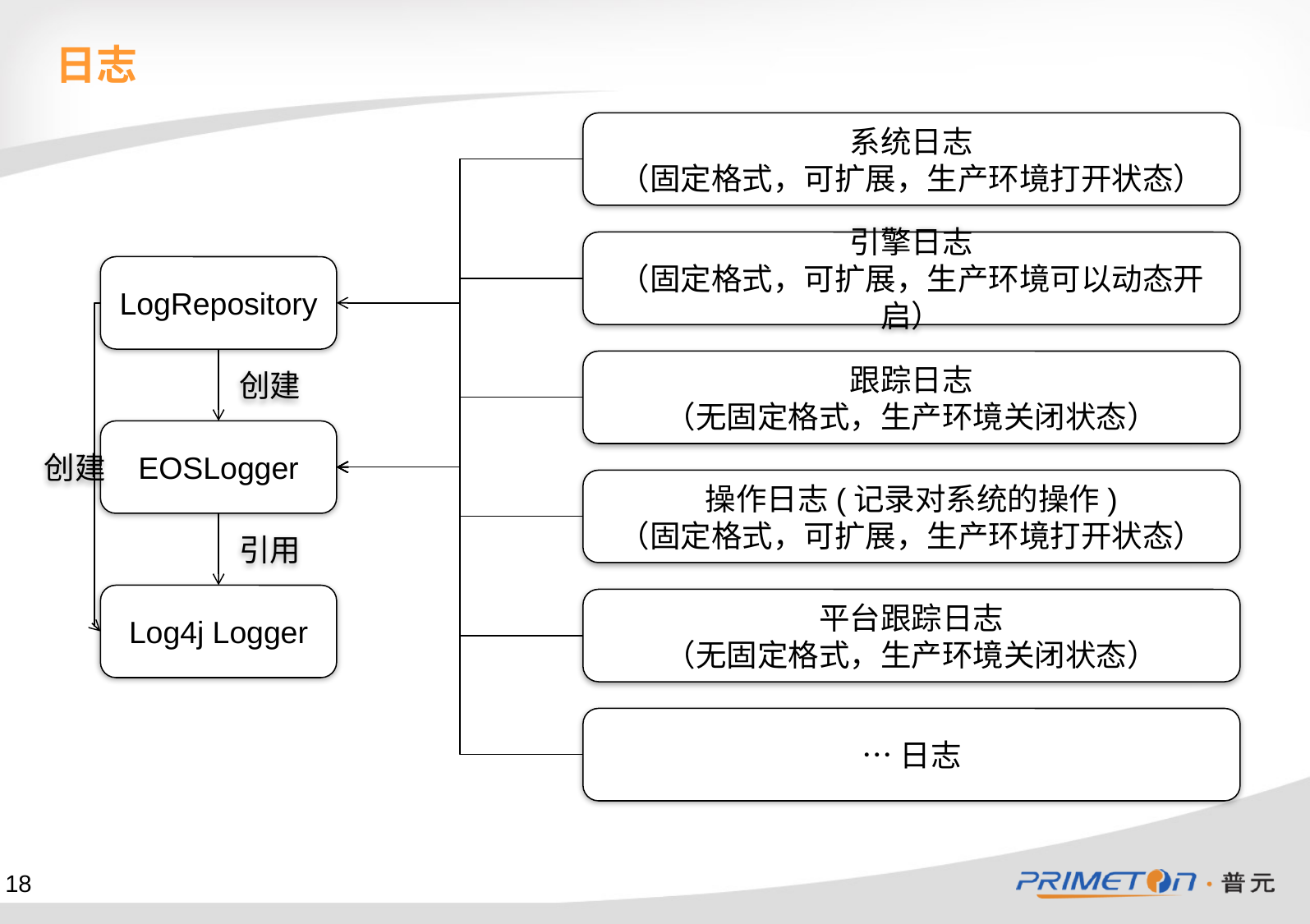

日志
系统日志
（固定格式，可扩展，生产环境打开状态）
引擎日志
（固定格式，可扩展，生产环境可以动态开启）
LogRepository
创建
跟踪日志
（无固定格式，生产环境关闭状态）
创建
EOSLogger
操作日志(记录对系统的操作)
（固定格式，可扩展，生产环境打开状态）
引用
Log4j Logger
平台跟踪日志
（无固定格式，生产环境关闭状态）
…日志
18